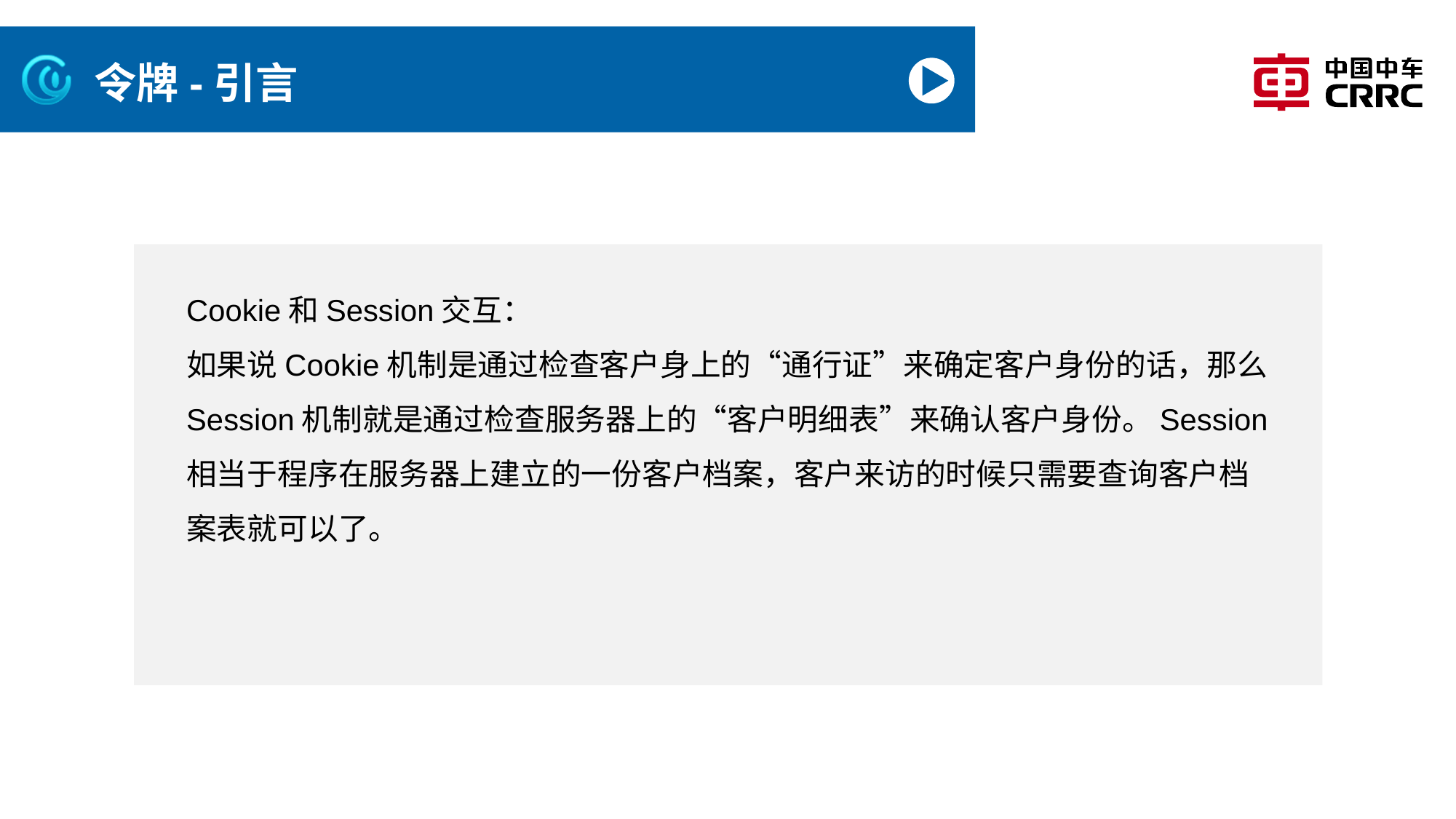

# 令牌-引言

Cookie和Session交互：
如果说Cookie机制是通过检查客户身上的“通行证”来确定客户身份的话，那么Session机制就是通过检查服务器上的“客户明细表”来确认客户身份。Session相当于程序在服务器上建立的一份客户档案，客户来访的时候只需要查询客户档案表就可以了。
86